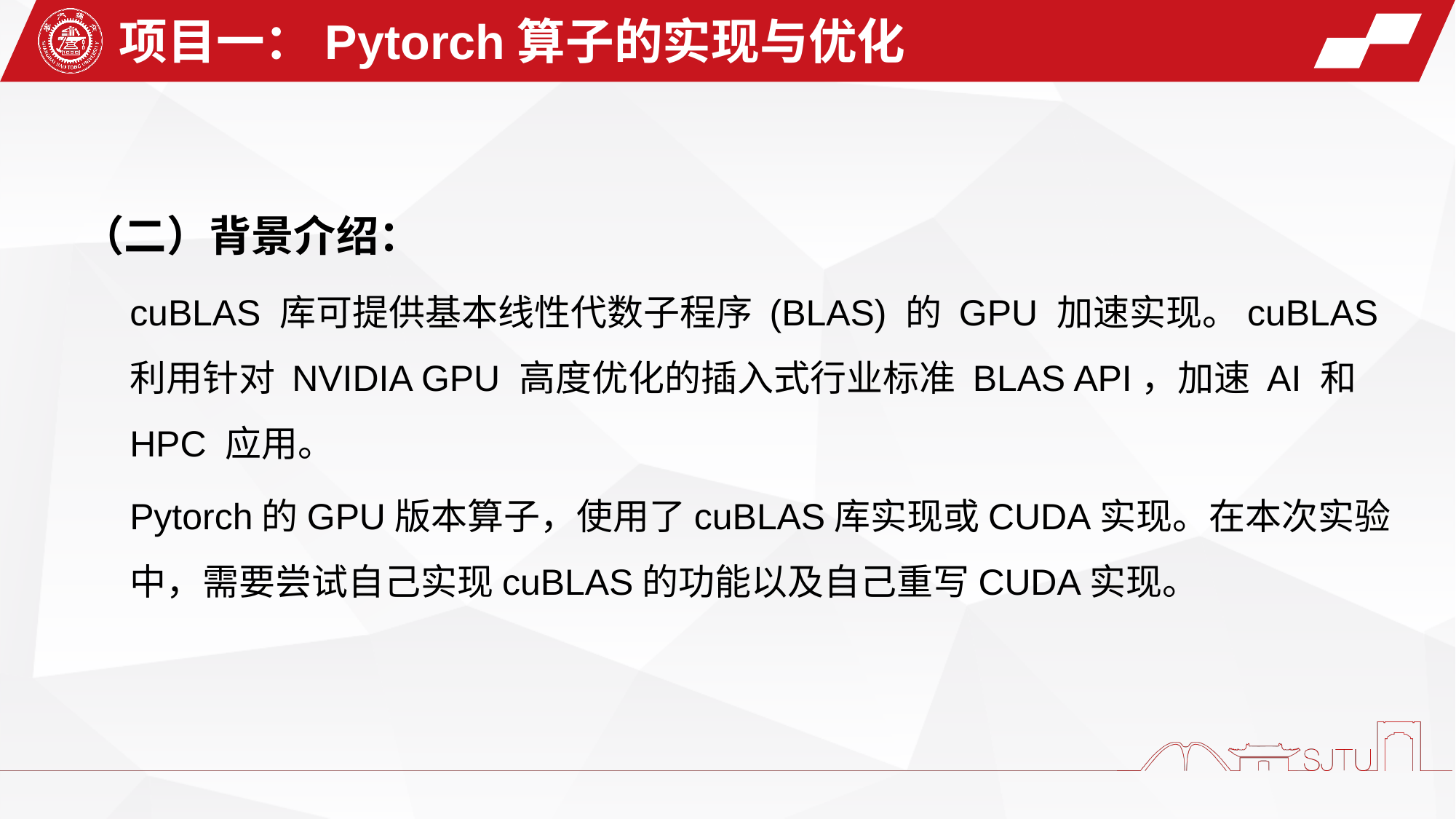

（二）背景介绍：
cuBLAS 库可提供基本线性代数子程序 (BLAS) 的 GPU 加速实现。cuBLAS 利用针对 NVIDIA GPU 高度优化的插入式行业标准 BLAS API，加速 AI 和 HPC 应用。
Pytorch的GPU版本算子，使用了cuBLAS库实现或CUDA实现。在本次实验中，需要尝试自己实现cuBLAS的功能以及自己重写CUDA实现。
项目一：Pytorch算子的实现与优化